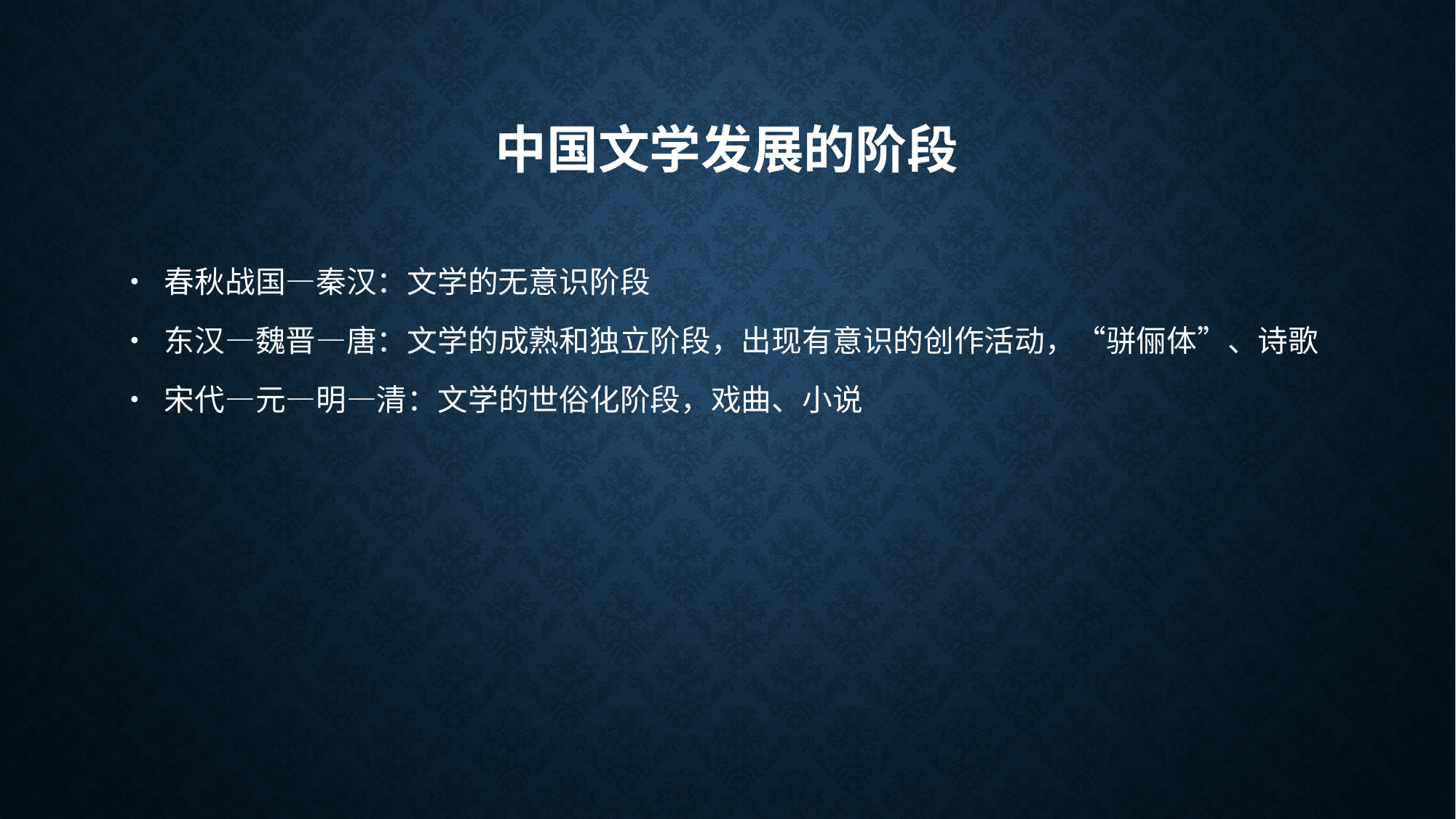

# 中国文学发展的阶段
• 春秋战国—秦汉：文学的无意识阶段
• 东汉—魏晋—唐：文学的成熟和独立阶段，出现有意识的创作活动，“骈俪体”、诗歌
• 宋代—元—明—清：文学的世俗化阶段，戏曲、小说